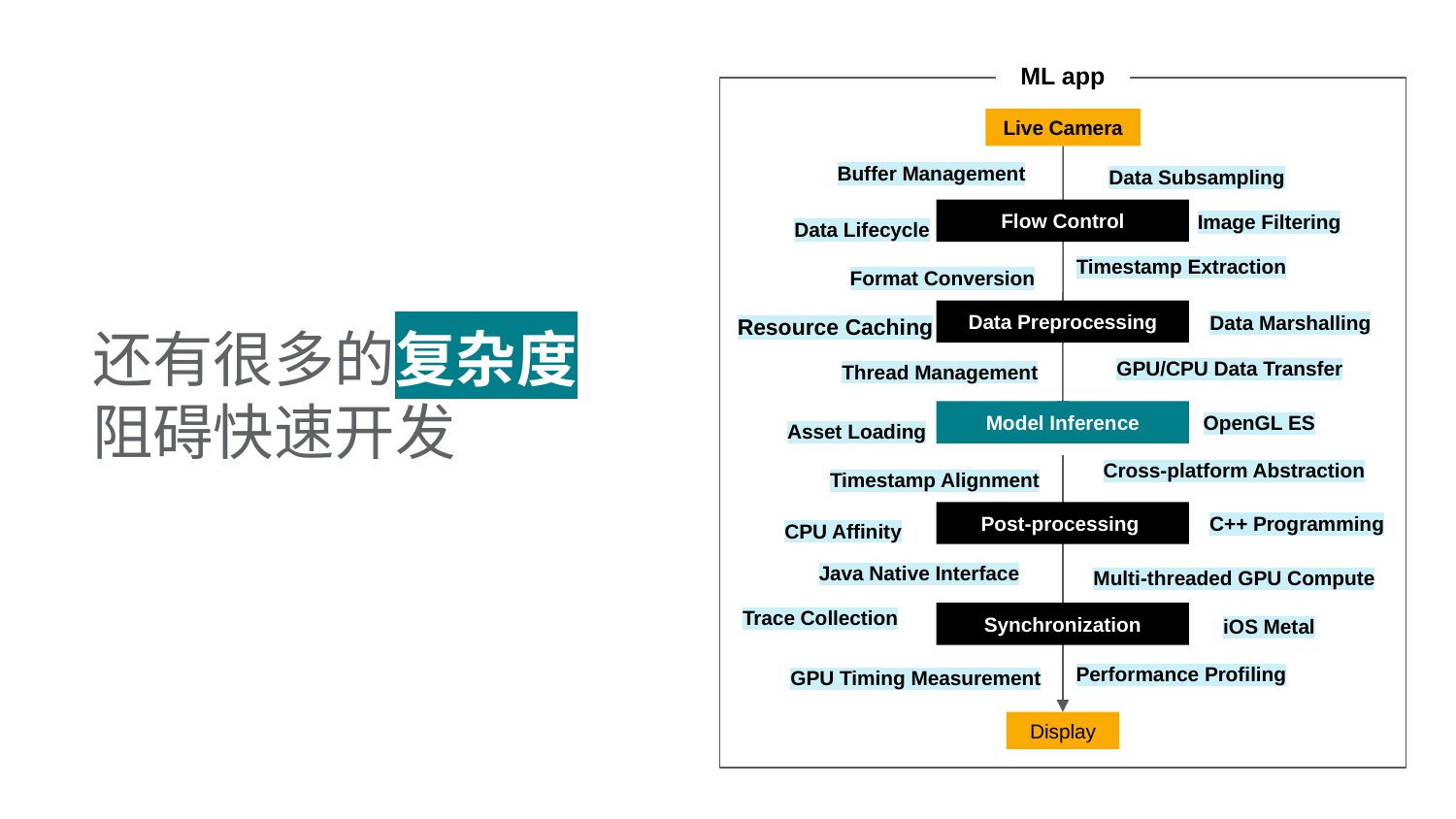

ML app

Live Camera
Buffer Management
Data Subsampling
Flow Control
Image Filtering
Data Lifecycle
Timestamp Extraction
Format Conversion
Data Preprocessing
还有很多的复杂度
阻碍快速开发

Data Marshalling
Resource Caching
GPU/CPU Data Transfer
Thread Management
Model Inference
OpenGL ES
Asset Loading
Cross-platform Abstraction
Timestamp Alignment
Post-processing
C++ Programming
CPU Affinity
Java Native Interface
Multi-threaded GPU Compute
Trace Collection
Synchronization
iOS Metal
Performance Profiling
GPU Timing Measurement
Display